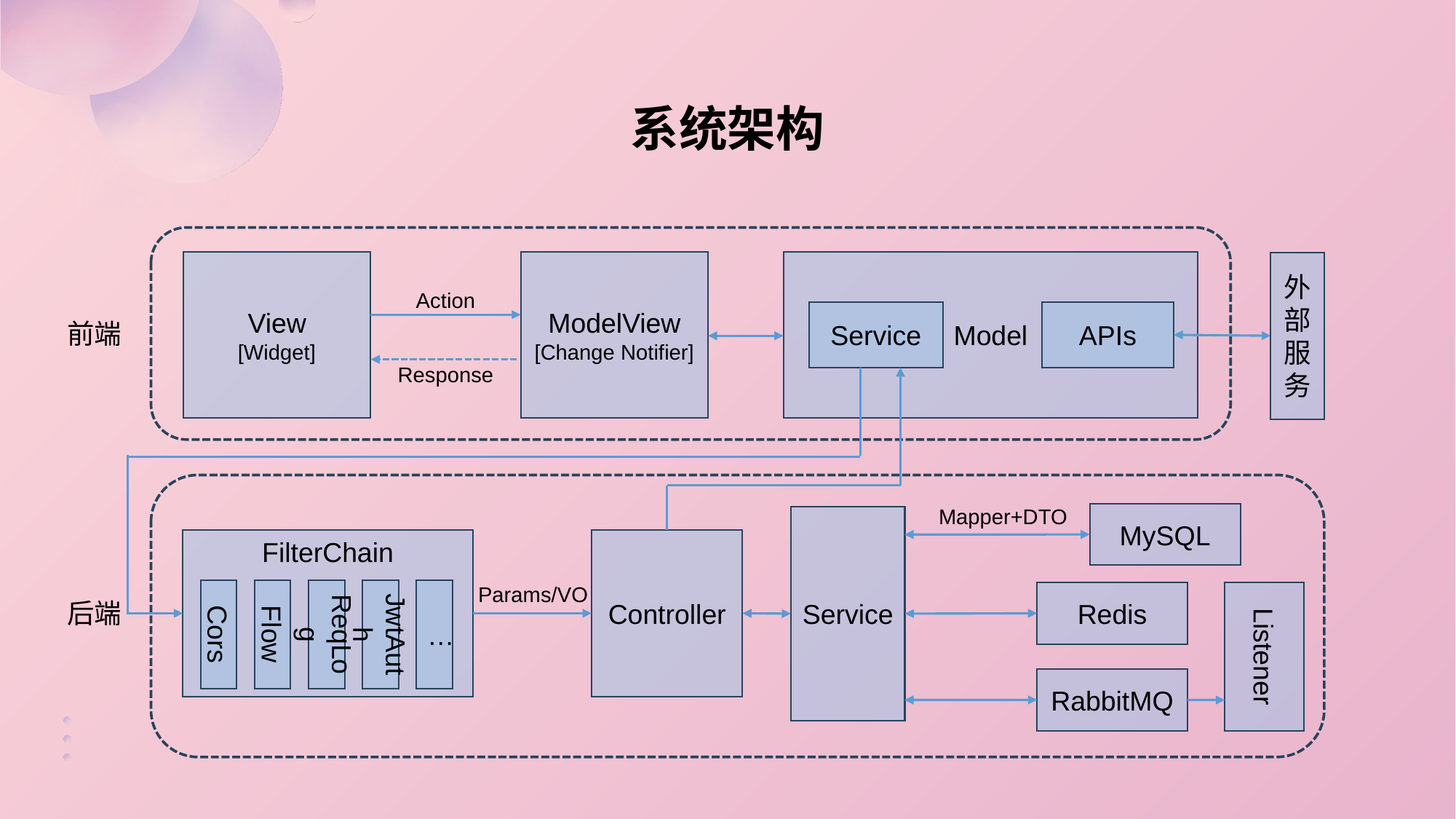

系统架构

View
[Widget]
ModelView
[Change Notifier]
Model
Service
APIs
外部服务
Action
前端
Response

Mapper+DTO
MySQL
Service
FilterChain
Cors
Flow
ReqLog
JwtAuth
…
Controller
Params/VO
Redis
Listener
后端
RabbitMQ